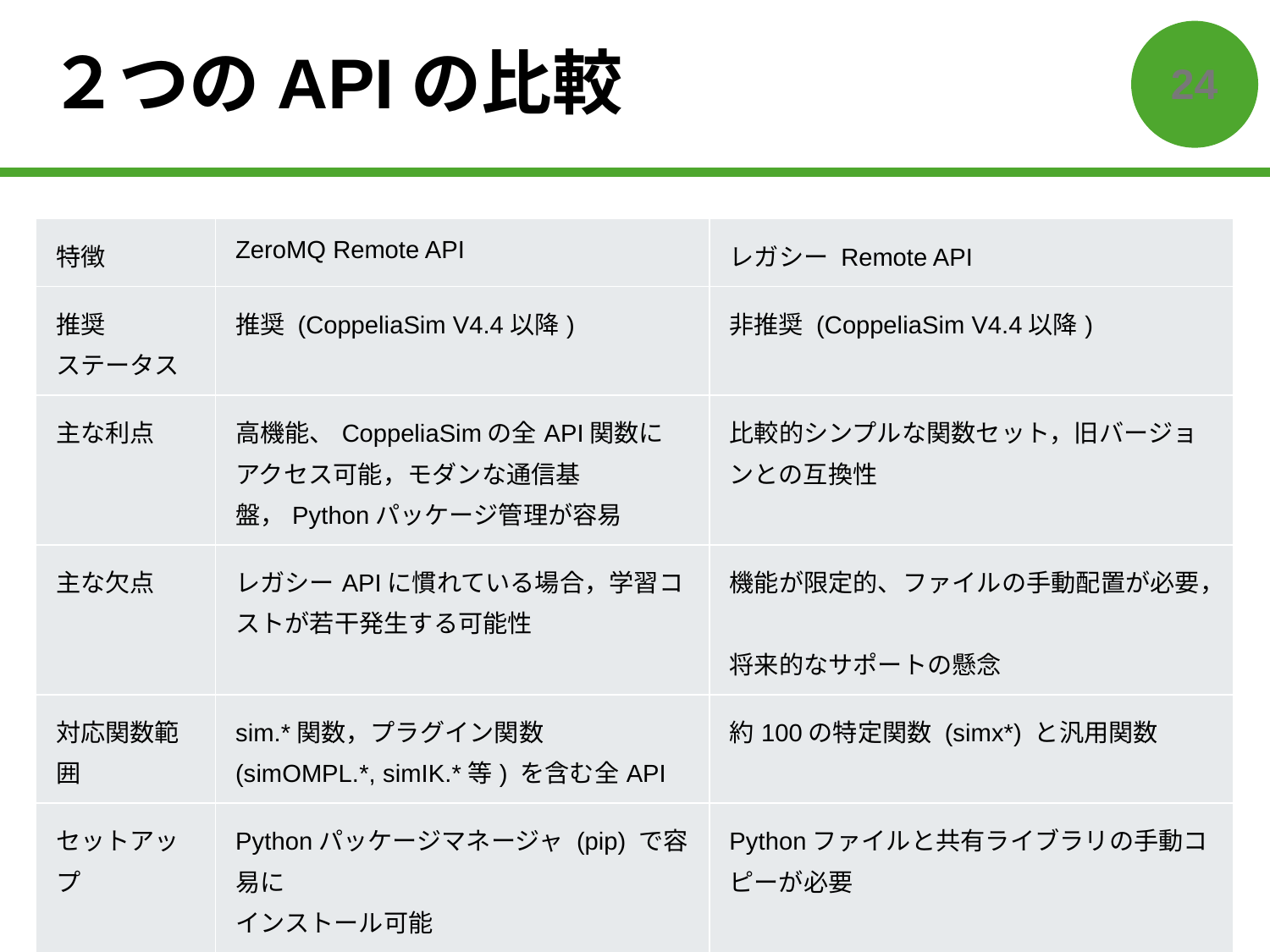

# ２つのAPIの比較
24
| 特徴 | ZeroMQ Remote API | レガシー Remote API |
| --- | --- | --- |
| 推奨 ステータス | 推奨 (CoppeliaSim V4.4以降) | 非推奨 (CoppeliaSim V4.4以降) |
| 主な利点 | 高機能、CoppeliaSimの全API関数に アクセス可能，モダンな通信基盤，Pythonパッケージ管理が容易 | 比較的シンプルな関数セット，旧バージョンとの互換性 |
| 主な欠点 | レガシーAPIに慣れている場合，学習コストが若干発生する可能性 | 機能が限定的、ファイルの手動配置が必要， 将来的なサポートの懸念 |
| 対応関数範囲 | sim.\*関数，プラグイン関数 (simOMPL.\*, simIK.\*等) を含む全API | 約100の特定関数 (simx\*) と汎用関数 |
| セットアップ | Pythonパッケージマネージャ (pip) で容易に インストール可能 | Pythonファイルと共有ライブラリの手動コピーが必要 |
| 通信方式 | ZeroMQ (TCP/IP) | ソケット通信 (TCP/IP) または共有メモリ |